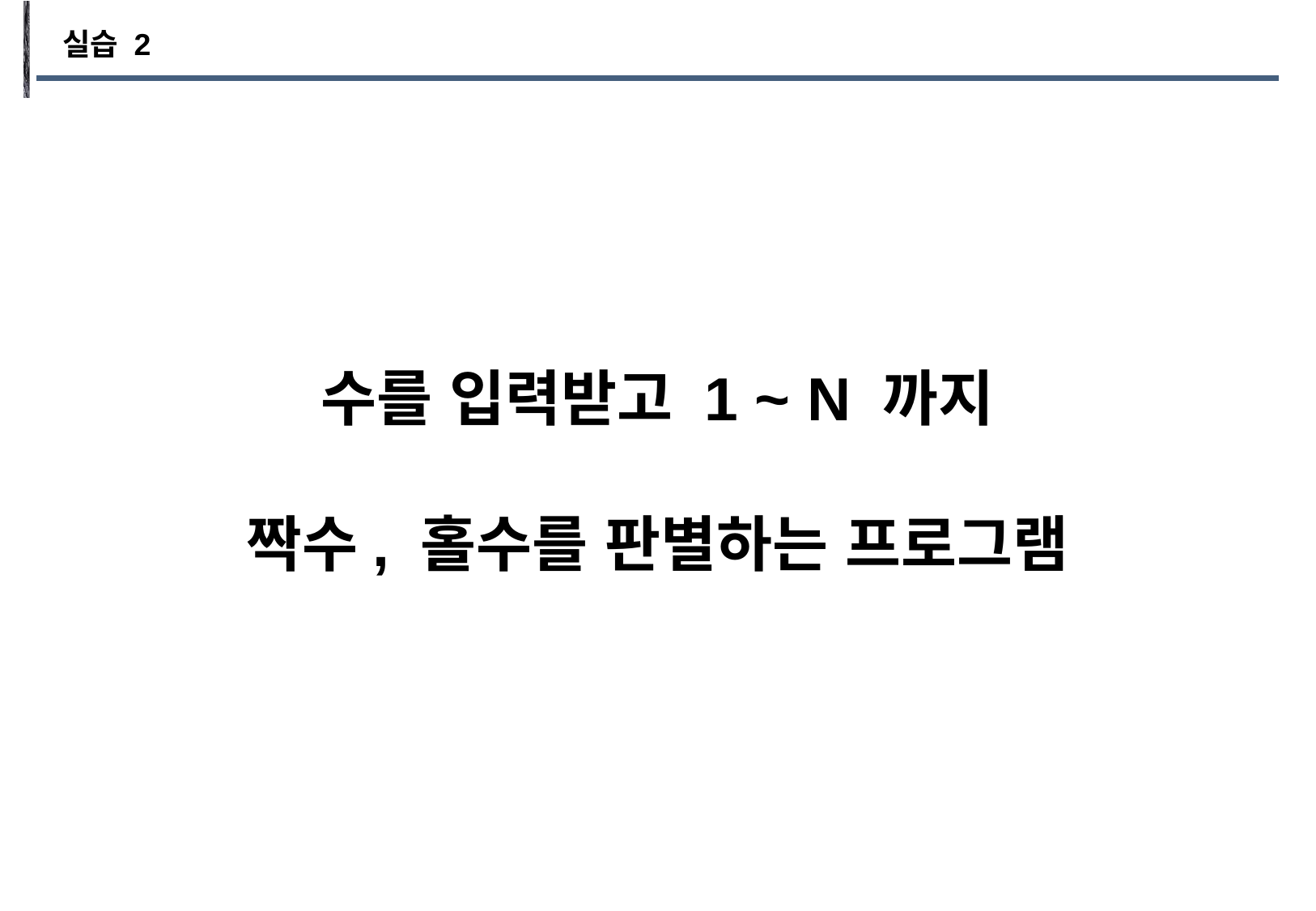

실습 2

수를 입력받고 1 ~ N 까지

짝수, 홀수를 판별하는 프로그램